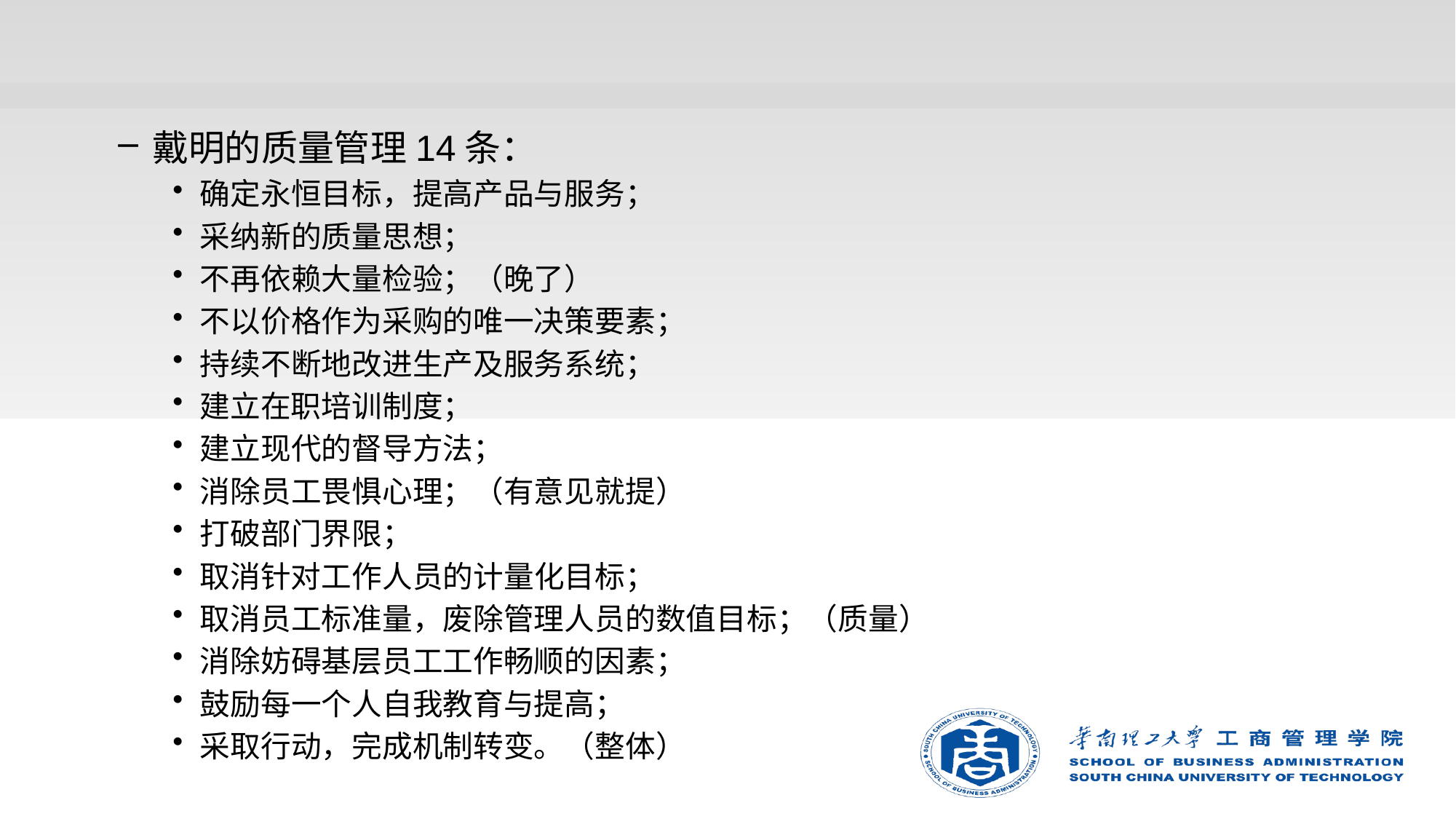

#
戴明的质量管理14条：
确定永恒目标，提高产品与服务；
采纳新的质量思想；
不再依赖大量检验；（晚了）
不以价格作为采购的唯一决策要素；
持续不断地改进生产及服务系统；
建立在职培训制度；
建立现代的督导方法；
消除员工畏惧心理；（有意见就提）
打破部门界限；
取消针对工作人员的计量化目标；
取消员工标准量，废除管理人员的数值目标；（质量）
消除妨碍基层员工工作畅顺的因素；
鼓励每一个人自我教育与提高；
采取行动，完成机制转变。（整体）